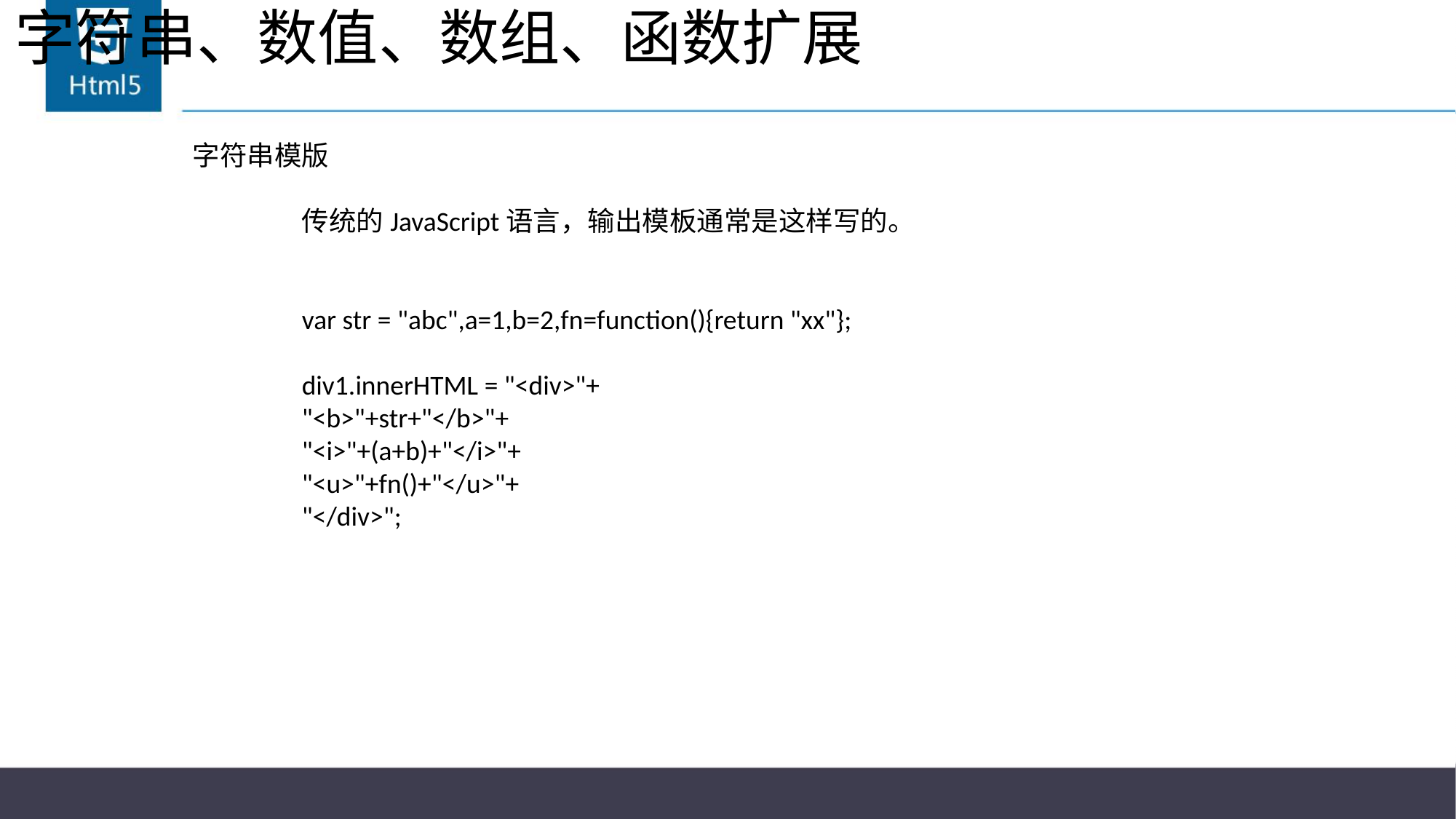

# 字符串、数值、数组、函数扩展
字符串模版

	传统的JavaScript语言，输出模板通常是这样写的。

	var str = "abc",a=1,b=2,fn=function(){return "xx"};

	div1.innerHTML = "<div>"+
	"<b>"+str+"</b>"+
	"<i>"+(a+b)+"</i>"+
	"<u>"+fn()+"</u>"+
	"</div>";